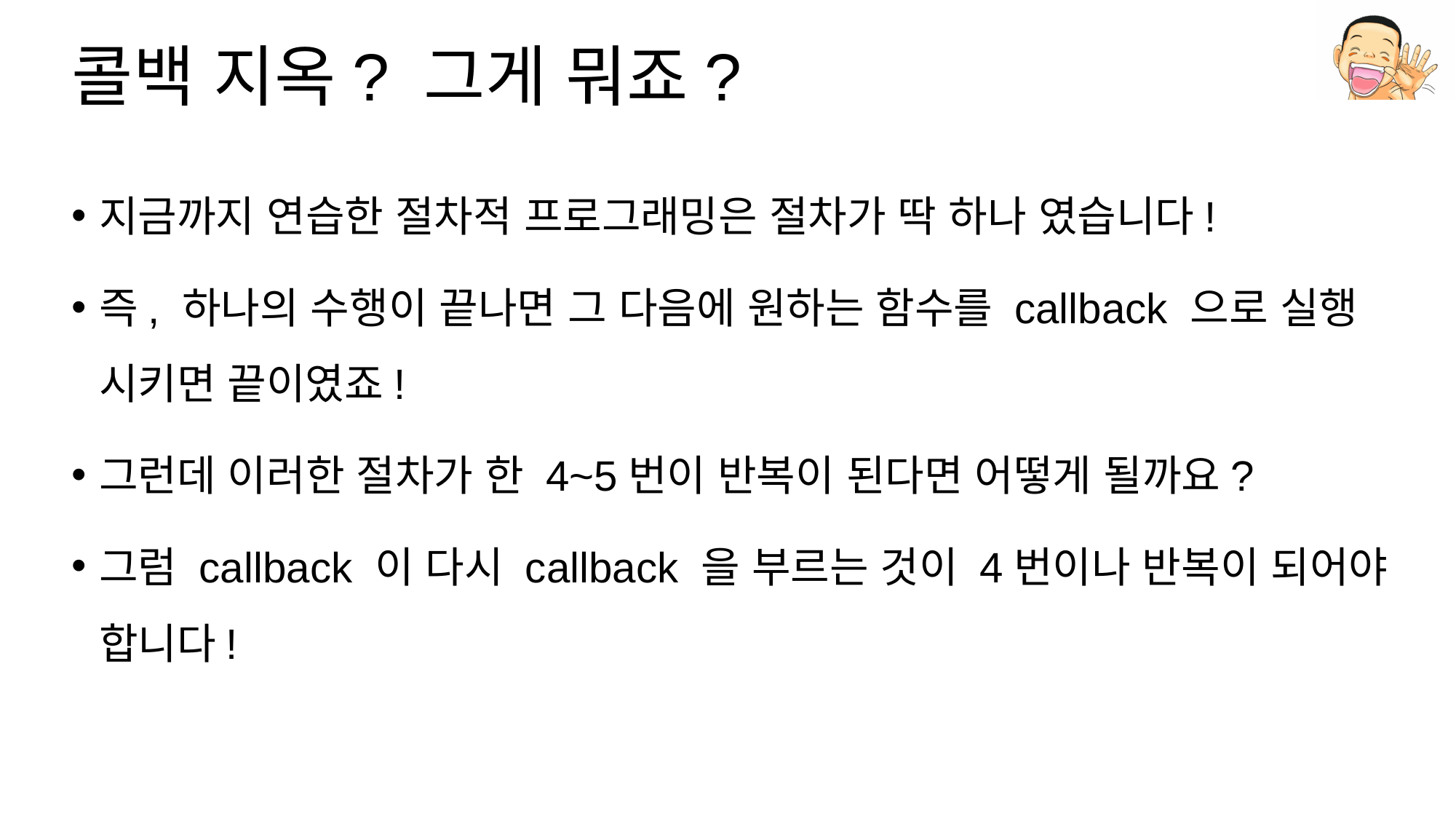

# 콜백 지옥? 그게 뭐죠?
지금까지 연습한 절차적 프로그래밍은 절차가 딱 하나 였습니다!
즉, 하나의 수행이 끝나면 그 다음에 원하는 함수를 callback 으로 실행 시키면 끝이였죠!
그런데 이러한 절차가 한 4~5번이 반복이 된다면 어떻게 될까요?
그럼 callback 이 다시 callback 을 부르는 것이 4번이나 반복이 되어야 합니다!